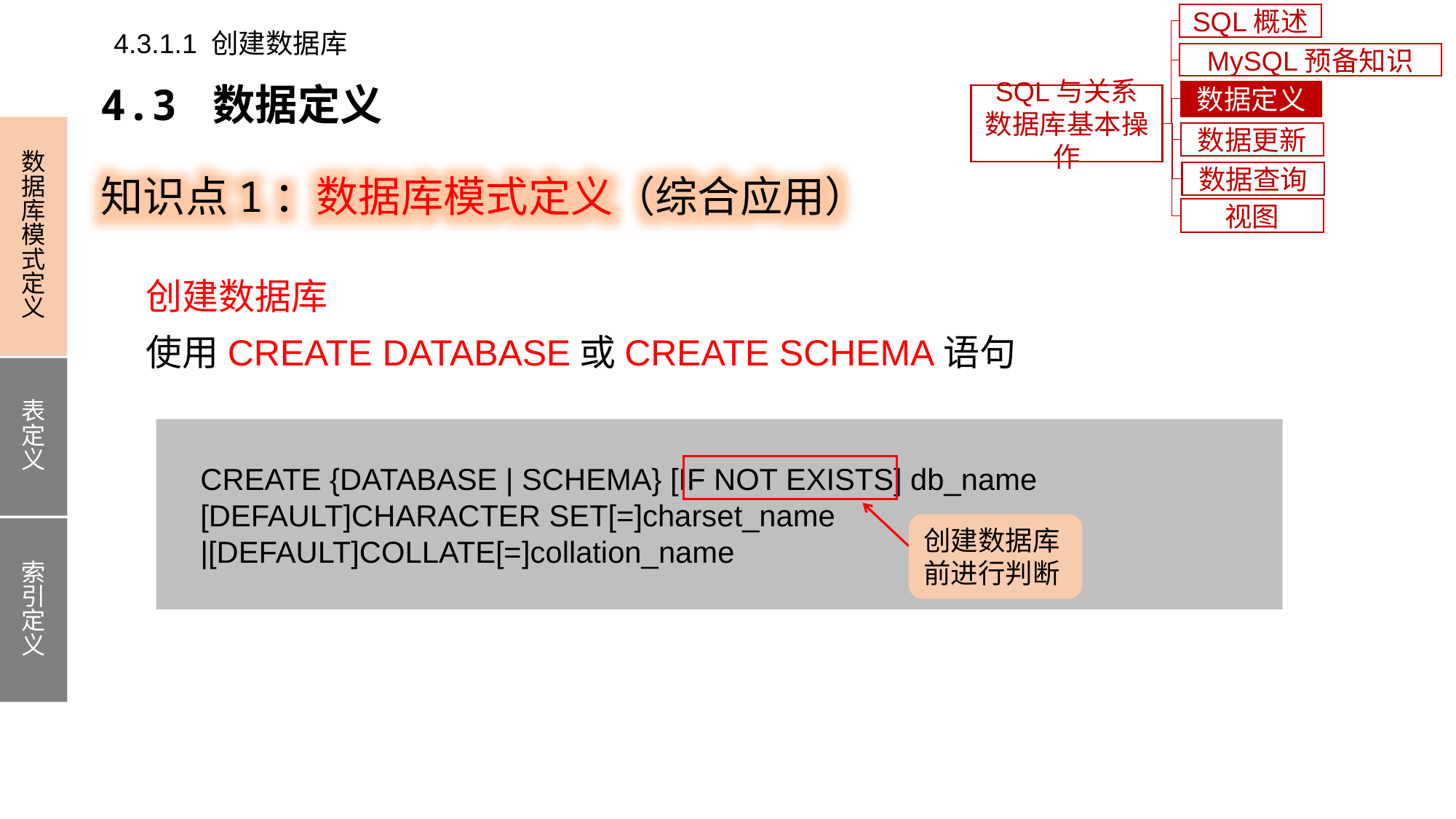

SQL概述
4.3.1.1 创建数据库
MySQL预备知识
4.3 数据定义
数据定义
SQL与关系数据库基本操作
数据库模式定义
表定义
索引定义
数据更新
知识点1：数据库模式定义（综合应用）
数据查询
视图
创建数据库
使用CREATE DATABASE或CREATE SCHEMA语句
    CREATE {DATABASE | SCHEMA} [IF NOT EXISTS] db_name
    [DEFAULT]CHARACTER SET[=]charset_name
    |[DEFAULT]COLLATE[=]collation_name

创建数据库前进行判断